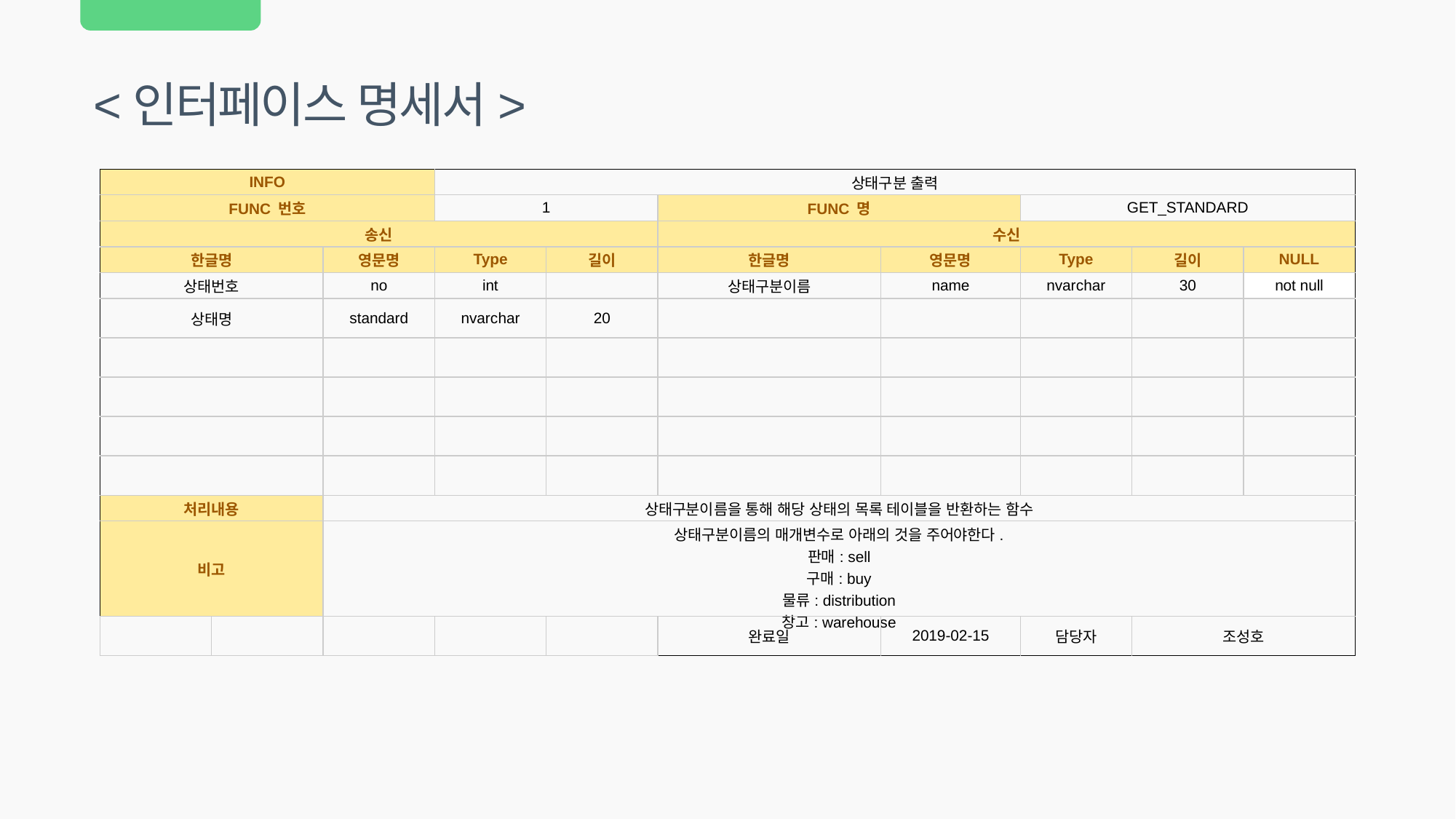

<인터페이스 명세서>
| INFO |  |  | 상태구분 출력 |  |  |  |  |  |  |
| --- | --- | --- | --- | --- | --- | --- | --- | --- | --- |
| FUNC 번호 |  |  | 1 |  | FUNC 명 |  | GET\_STANDARD |  |  |
| 송신 |  |  |  |  | 수신 |  |  |  |  |
| 한글명 |  | 영문명 | Type | 길이 | 한글명 | 영문명 | Type | 길이 | NULL |
| 상태번호 |  | no | int |  | 상태구분이름 | name | nvarchar | 30 | not null |
| 상태명 |  | standard | nvarchar | 20 |  |  |  |  |  |
|  |  |  |  |  |  |  |  |  |  |
|  |  |  |  |  |  |  |  |  |  |
|  |  |  |  |  |  |  |  |  |  |
|  |  |  |  |  |  |  |  |  |  |
| 처리내용 |  | 상태구분이름을 통해 해당 상태의 목록 테이블을 반환하는 함수 |  |  |  |  |  |  |  |
| 비고 |  | 상태구분이름의 매개변수로 아래의 것을 주어야한다. 판매: sell 구매: buy 물류: distribution 창고: warehouse |  |  |  |  |  |  |  |
|  |  |  |  |  | 완료일 | 2019-02-15 | 담당자 | 조성호 |  |